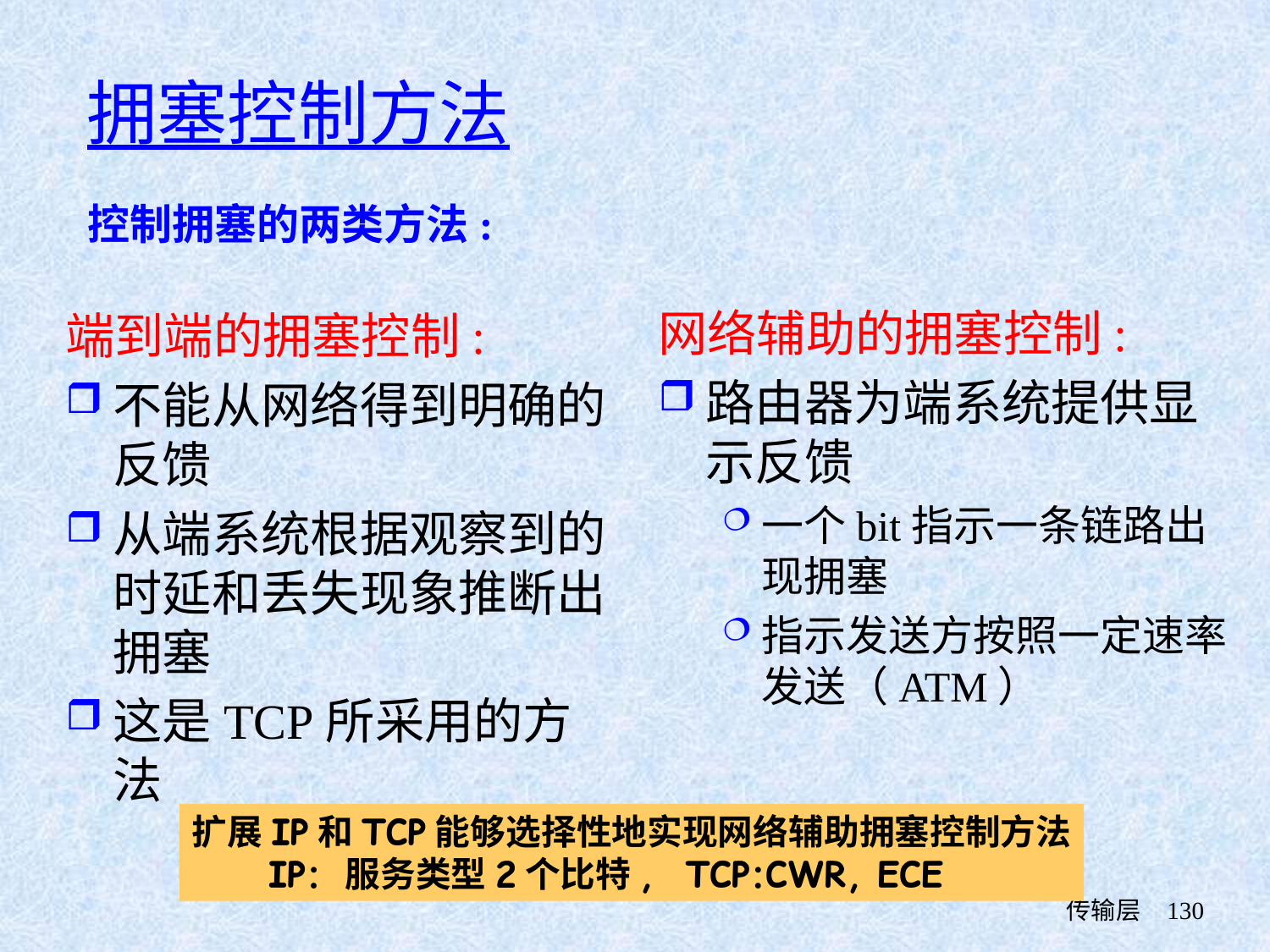

# 拥塞控制方法
控制拥塞的两类方法:
网络辅助的拥塞控制:
路由器为端系统提供显示反馈
一个bit指示一条链路出现拥塞
指示发送方按照一定速率发送（ATM）
端到端的拥塞控制:
不能从网络得到明确的反馈
从端系统根据观察到的时延和丢失现象推断出拥塞
这是TCP所采用的方法
扩展IP和TCP能够选择性地实现网络辅助拥塞控制方法
     IP: 服务类型2个比特,  TCP:CWR, ECE
 传输层
130